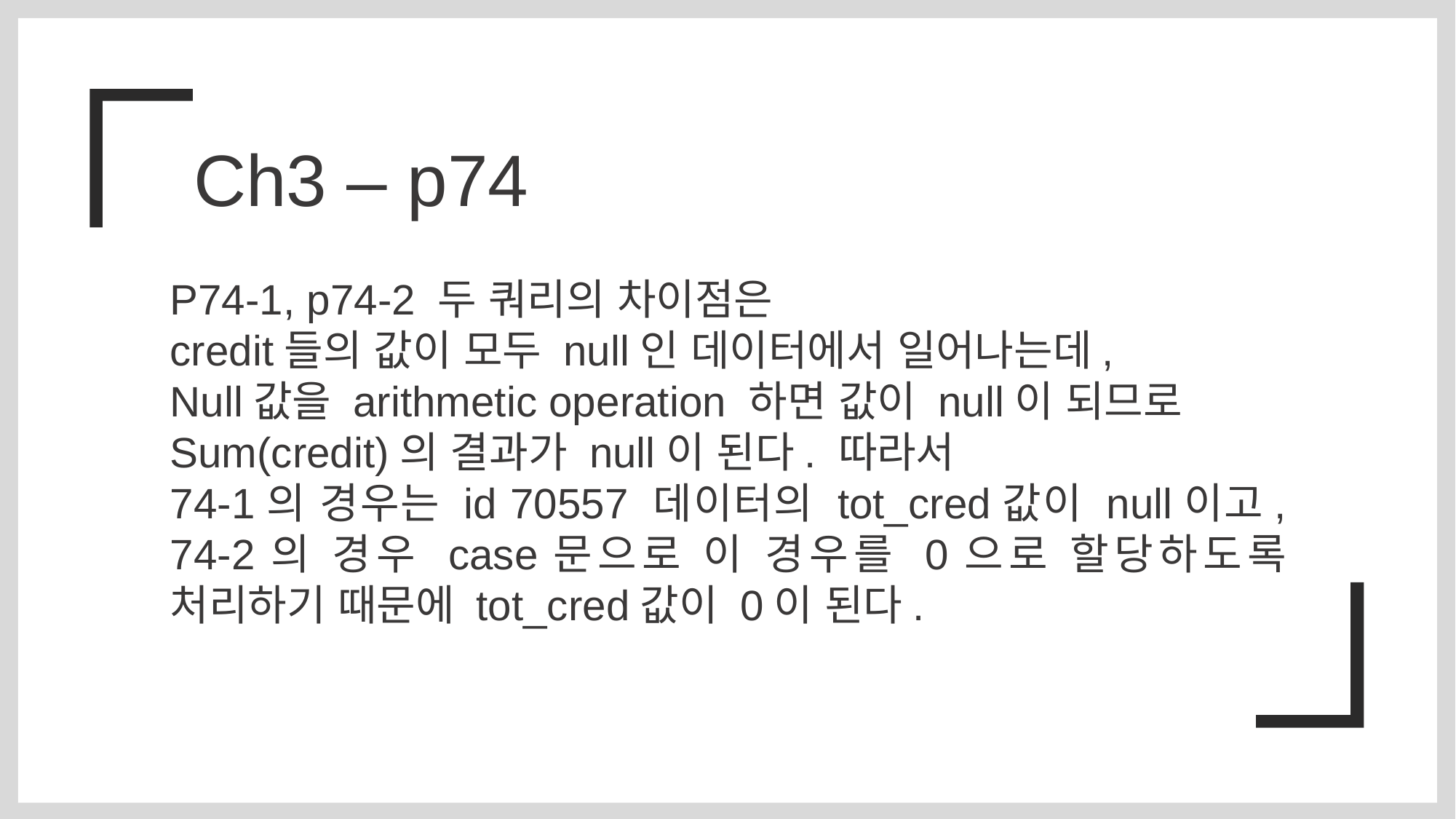

Ch3 – p74
P74-1, p74-2 두 쿼리의 차이점은
credit들의 값이 모두 null인 데이터에서 일어나는데,
Null값을 arithmetic operation 하면 값이 null이 되므로
Sum(credit)의 결과가 null이 된다. 따라서
74-1의 경우는 id 70557 데이터의 tot_cred값이 null이고, 74-2의 경우 case문으로 이 경우를 0으로 할당하도록 처리하기 때문에 tot_cred값이 0이 된다.